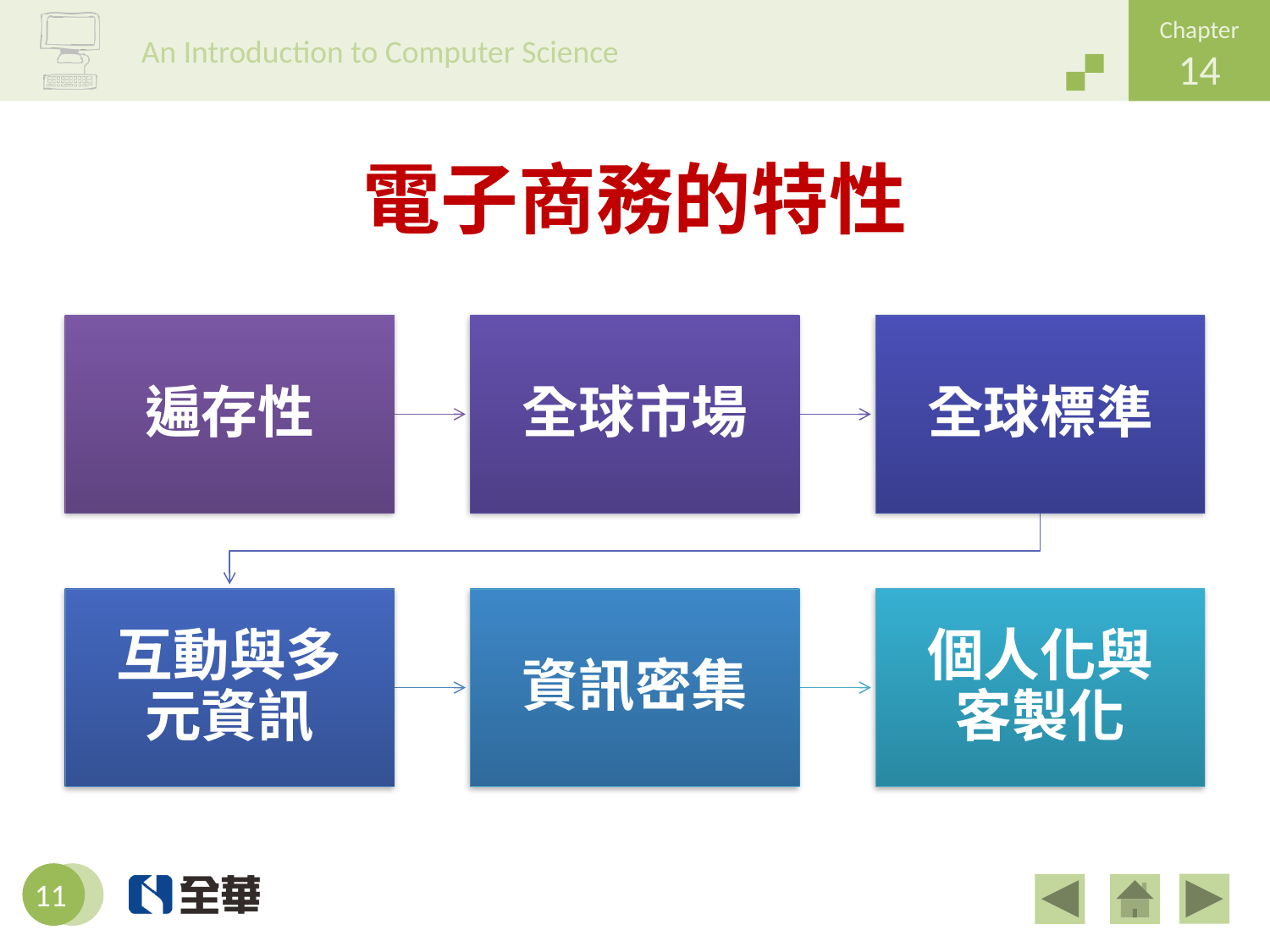

# 電子商務的特性

遍存性

全球市場

全球標準

互動與多元資訊

資訊密集
個人化與客製化